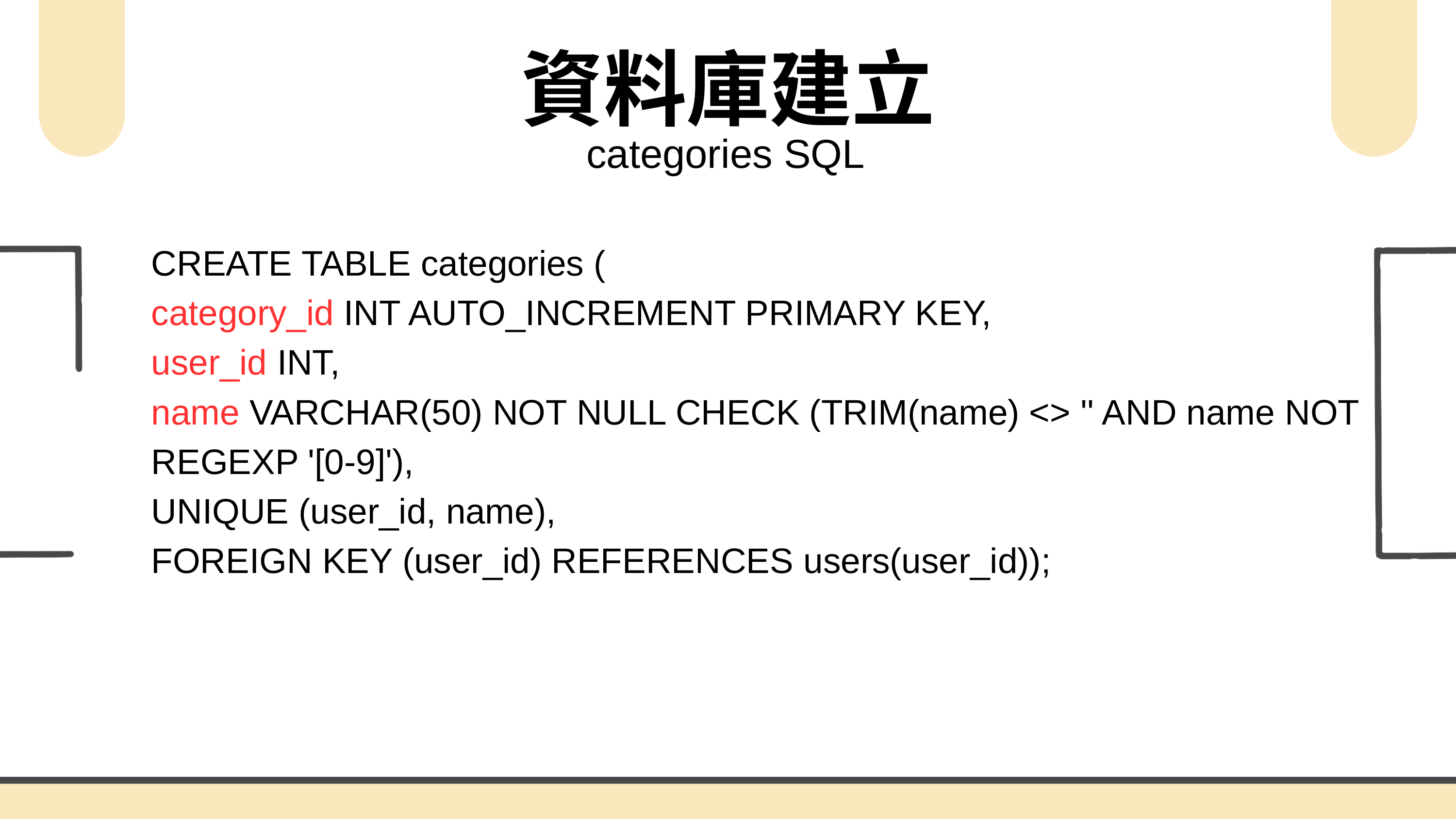

資料庫建立
categories SQL
CREATE TABLE categories (
category_id INT AUTO_INCREMENT PRIMARY KEY,
user_id INT,
name VARCHAR(50) NOT NULL CHECK (TRIM(name) <> '' AND name NOT REGEXP '[0-9]'),
UNIQUE (user_id, name),
FOREIGN KEY (user_id) REFERENCES users(user_id));